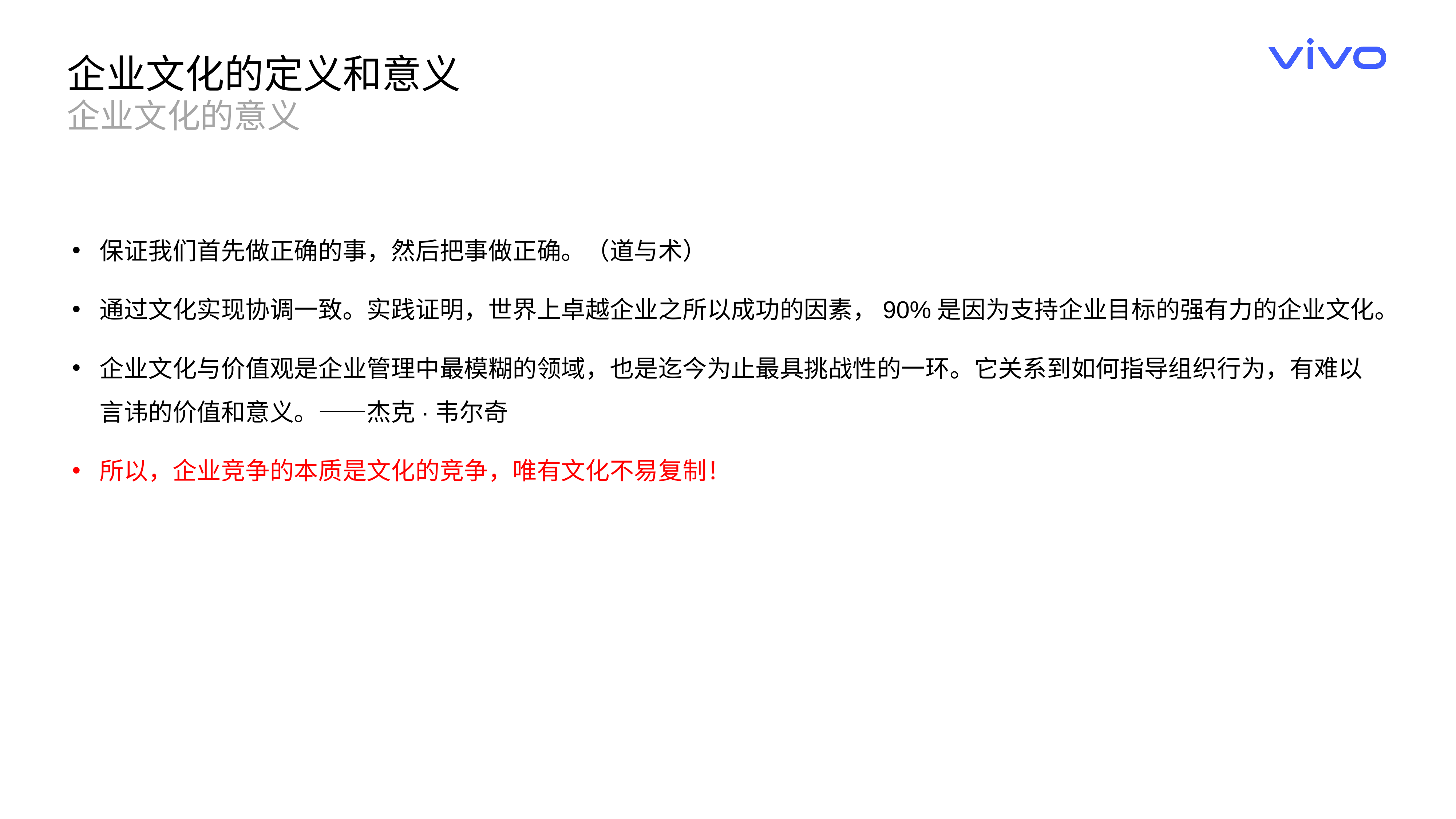

企业文化的定义和意义
企业文化的意义
保证我们首先做正确的事，然后把事做正确。（道与术）
通过文化实现协调一致。实践证明，世界上卓越企业之所以成功的因素，90%是因为支持企业目标的强有力的企业文化。
企业文化与价值观是企业管理中最模糊的领域，也是迄今为止最具挑战性的一环。它关系到如何指导组织行为，有难以言讳的价值和意义。——杰克·韦尔奇
所以，企业竞争的本质是文化的竞争，唯有文化不易复制！